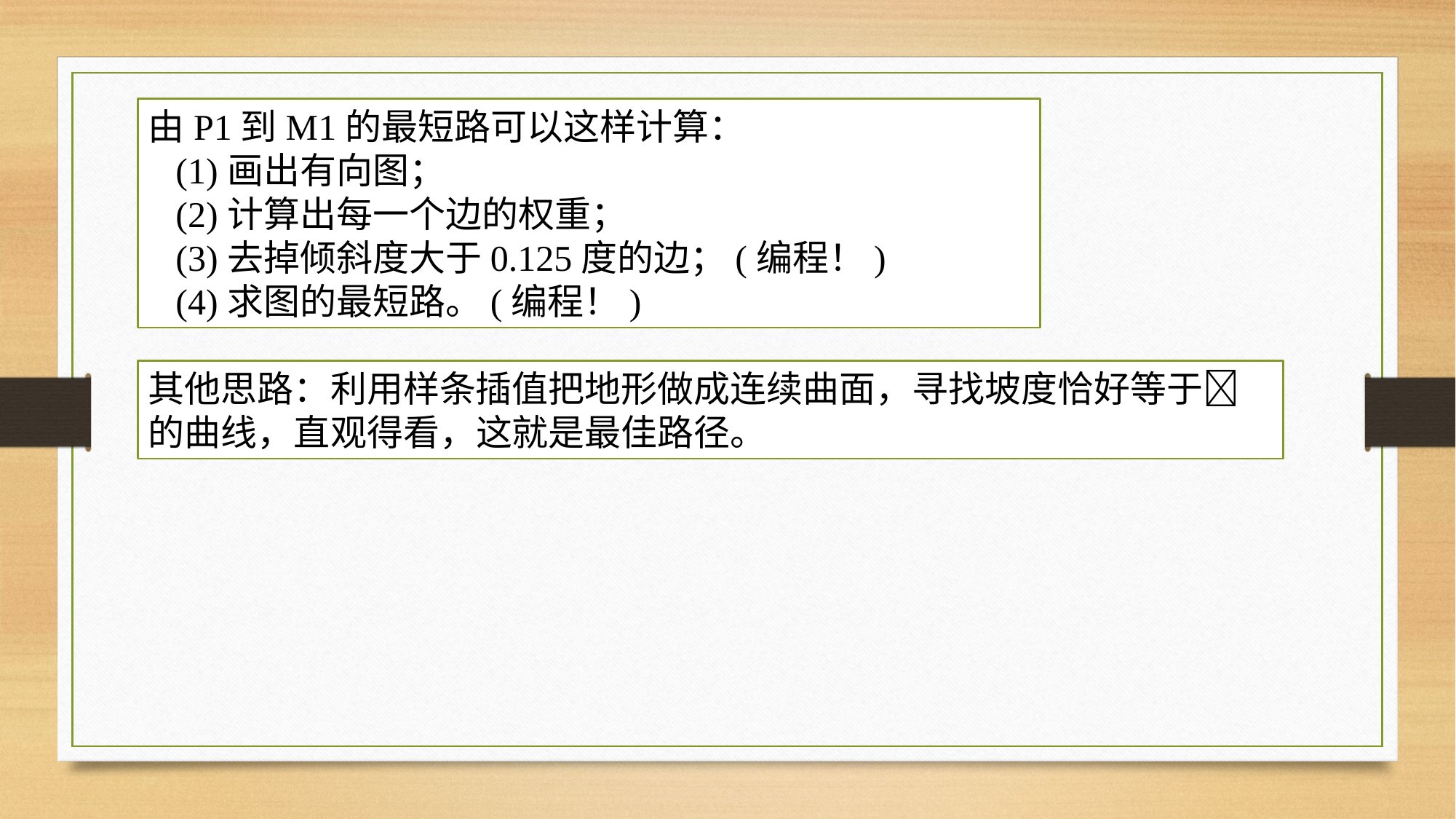

由P1到M1的最短路可以这样计算：
   (1)画出有向图；
   (2)计算出每一个边的权重；
   (3)去掉倾斜度大于0.125度的边；(编程！)
   (4)求图的最短路。(编程！)
其他思路：利用样条插值把地形做成连续曲面，寻找坡度恰好等于α的曲线，直观得看，这就是最佳路径。